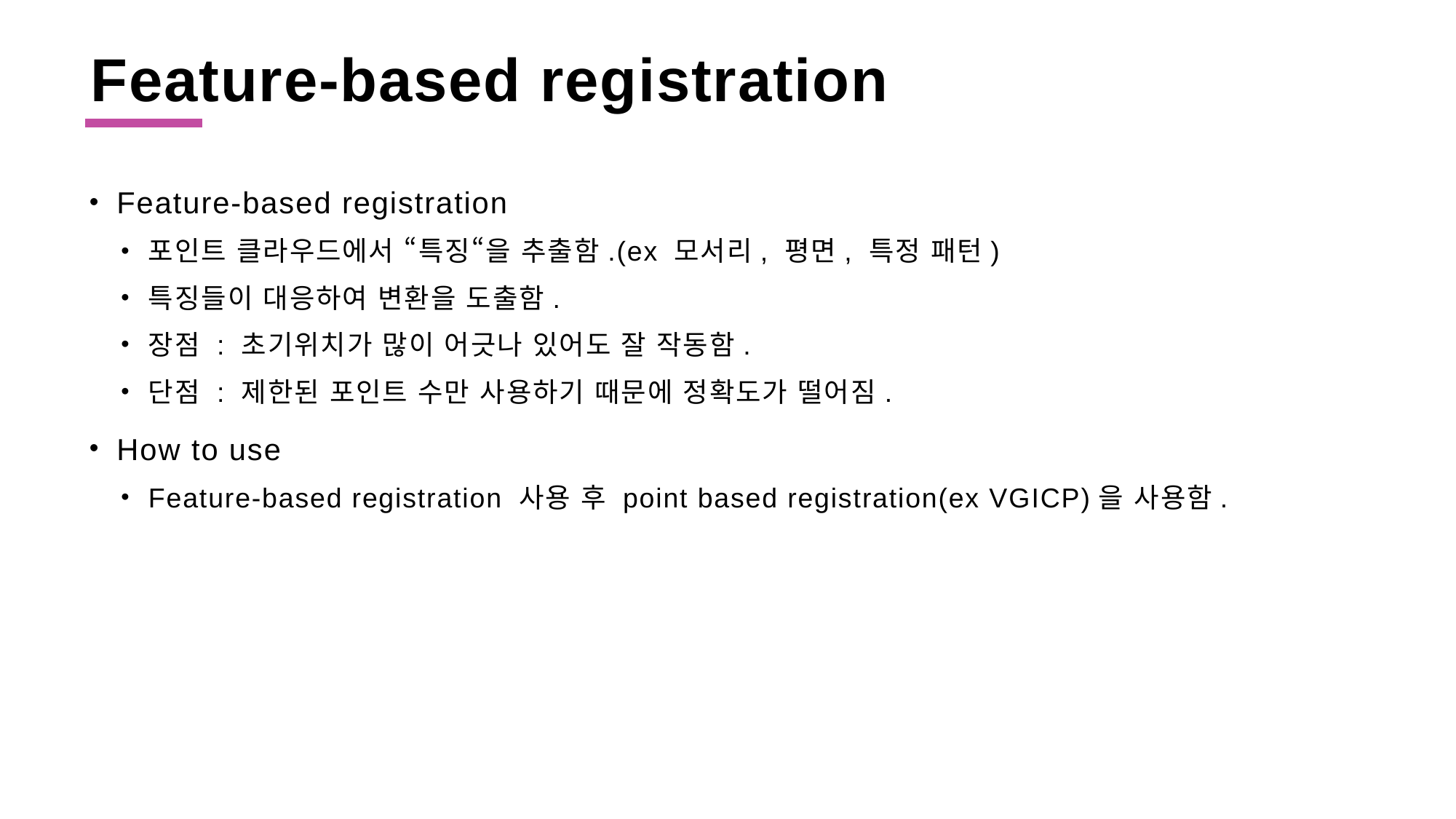

# Feature-based registration
Feature-based registration
포인트 클라우드에서 “특징“을 추출함.(ex 모서리, 평면, 특정 패턴)
특징들이 대응하여 변환을 도출함.
장점 : 초기위치가 많이 어긋나 있어도 잘 작동함.
단점 : 제한된 포인트 수만 사용하기 때문에 정확도가 떨어짐.
How to use
Feature-based registration 사용 후 point based registration(ex VGICP)을 사용함.